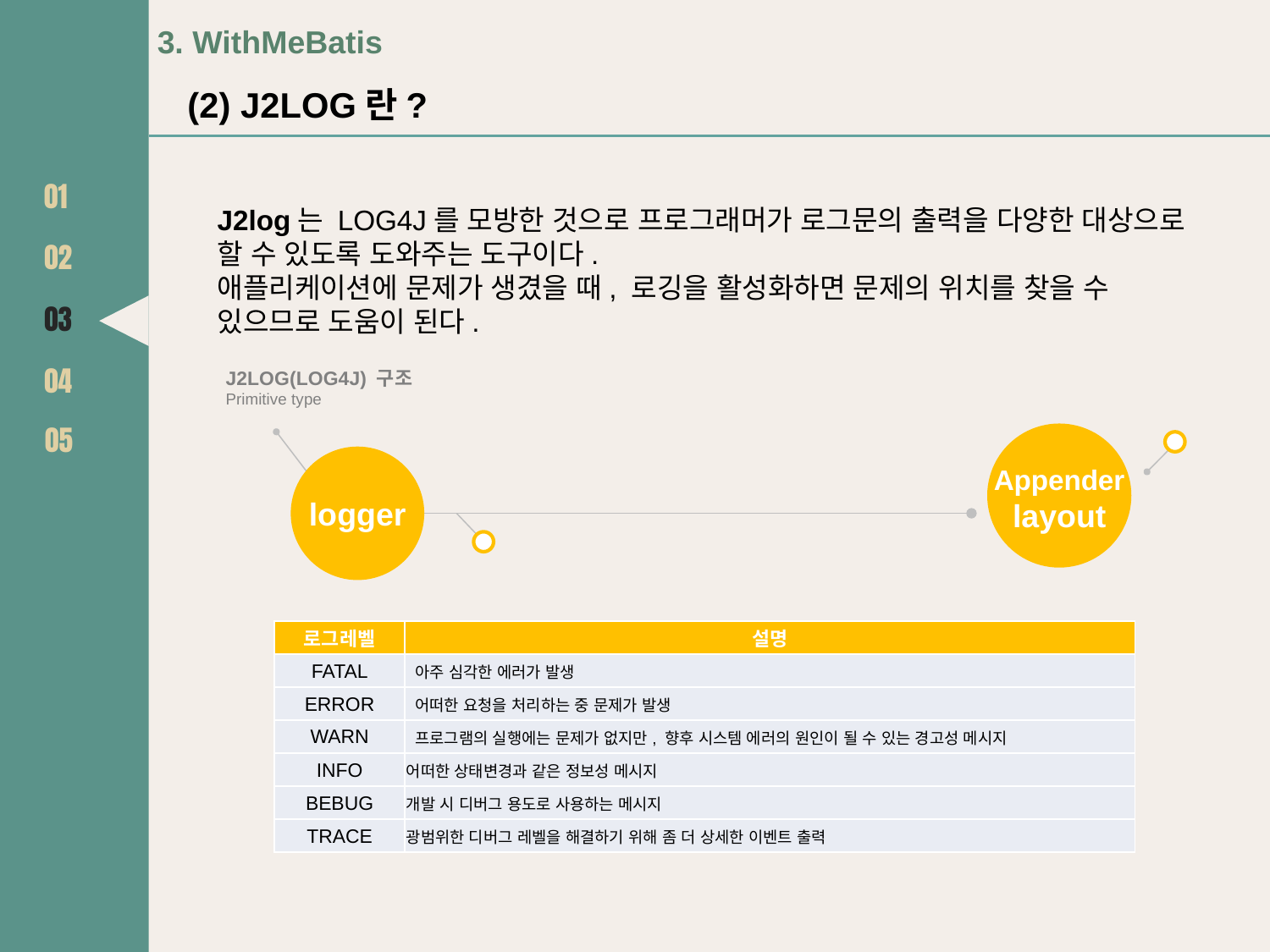

01

02

03
04
05
3. WithMeBatis
(2) J2LOG란?

J2log는 LOG4J를 모방한 것으로 프로그래머가 로그문의 출력을 다양한 대상으로 할 수 있도록 도와주는 도구이다.
애플리케이션에 문제가 생겼을 때, 로깅을 활성화하면 문제의 위치를 찾을 수 있으므로 도움이 된다.
J2LOG(LOG4J) 구조
Primitive type

Appender
layout
logger

| 로그레벨 | 설명 |
| --- | --- |
| FATAL | 아주 심각한 에러가 발생 |
| ERROR | 어떠한 요청을 처리하는 중 문제가 발생 |
| WARN | 프로그램의 실행에는 문제가 없지만, 향후 시스템 에러의 원인이 될 수 있는 경고성 메시지 |
| INFO | 어떠한 상태변경과 같은 정보성 메시지 |
| BEBUG | 개발 시 디버그 용도로 사용하는 메시지 |
| TRACE | 광범위한 디버그 레벨을 해결하기 위해 좀 더 상세한 이벤트 출력 |